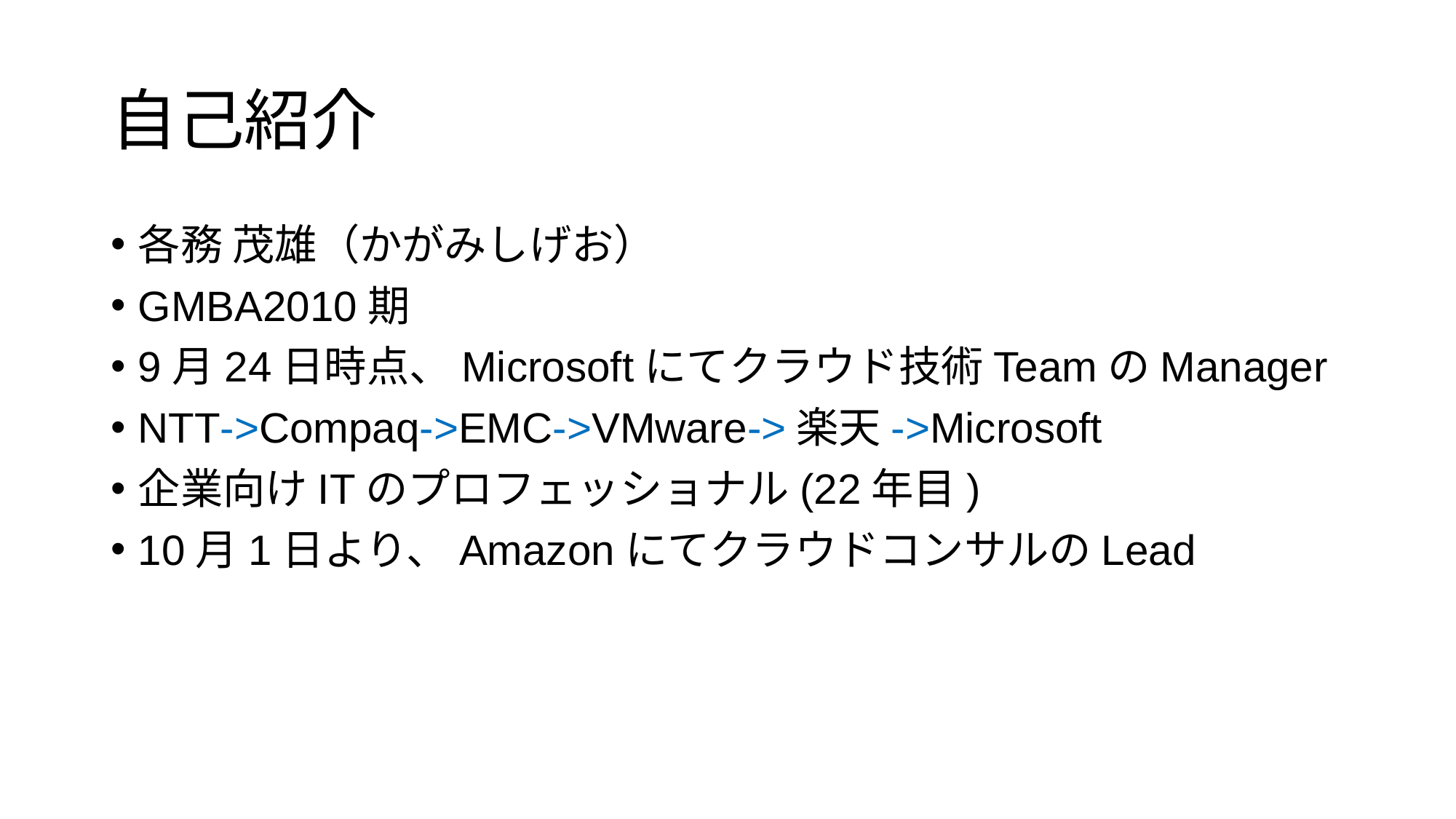

# 自己紹介
各務 茂雄（かがみしげお）
GMBA2010期
9月24日時点、Microsoftにてクラウド技術TeamのManager
NTT->Compaq->EMC->VMware->楽天->Microsoft
企業向けITのプロフェッショナル(22年目)
10月1日より、AmazonにてクラウドコンサルのLead